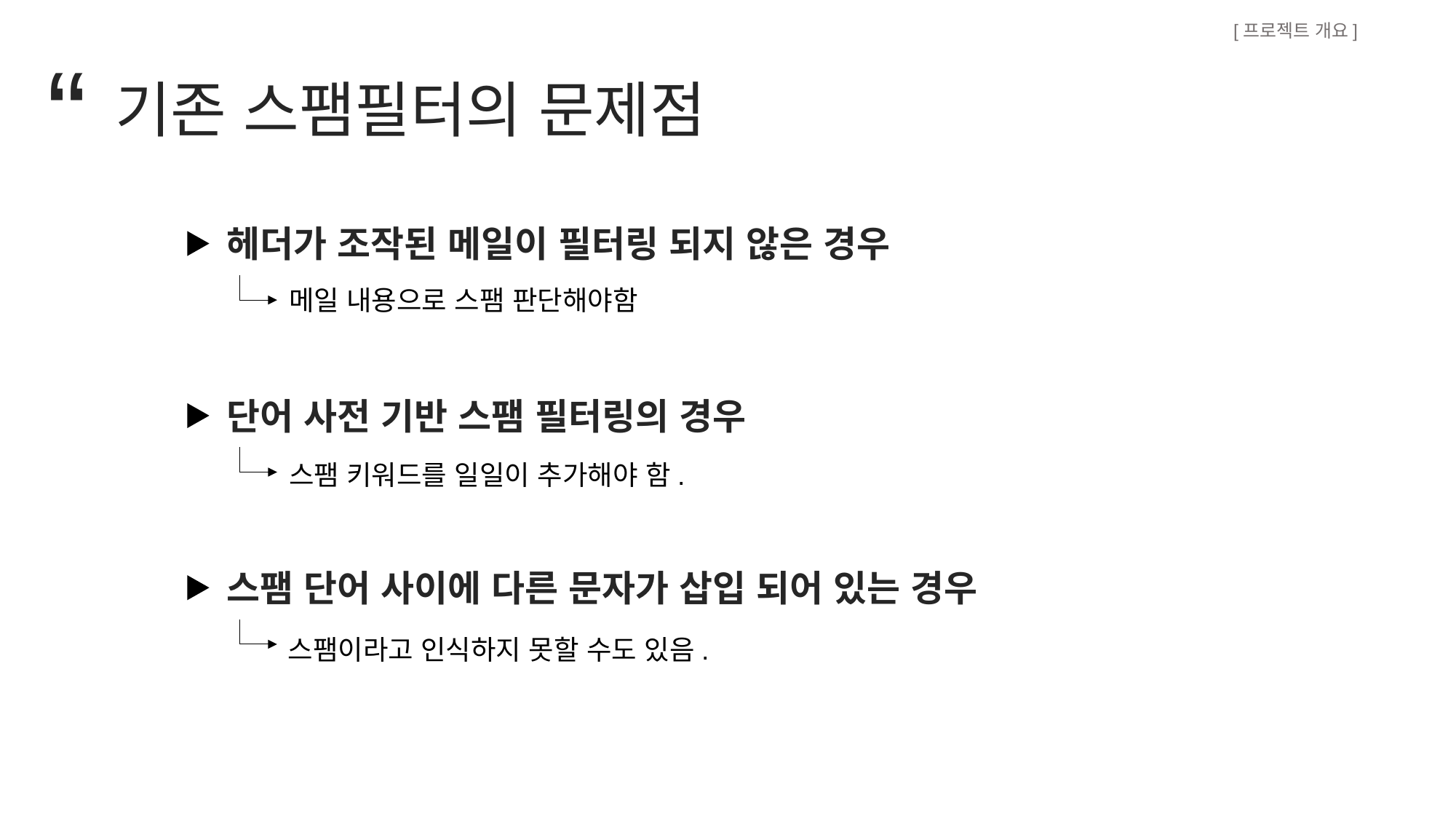

[프로젝트 개요]
“
기존 스팸필터의 문제점
헤더가 조작된 메일이 필터링 되지 않은 경우

메일 내용으로 스팸 판단해야함
단어 사전 기반 스팸 필터링의 경우

스팸 키워드를 일일이 추가해야 함.
스팸 단어 사이에 다른 문자가 삽입 되어 있는 경우

스팸이라고 인식하지 못할 수도 있음.